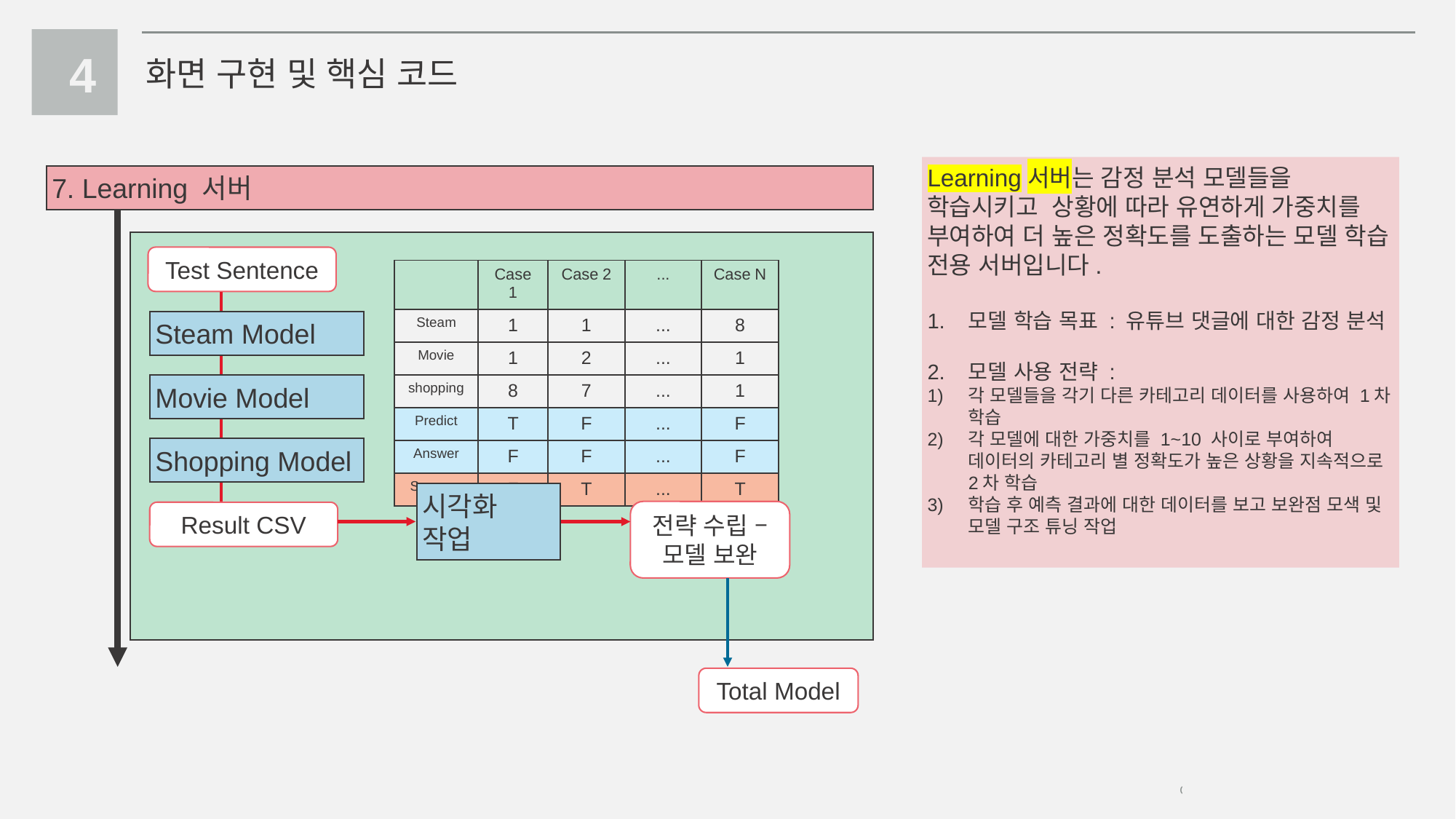

4
화면 구현 및 핵심 코드
7. Learning 서버
Learning서버는 감정 분석 모델들을 학습시키고  상황에 따라 유연하게 가중치를 부여하여 더 높은 정확도를 도출하는 모델 학습 전용 서버입니다.

모델 학습 목표 : 유튜브 댓글에 대한 감정 분석

모델 사용 전략 :
각 모델들을 각기 다른 카테고리 데이터를 사용하여 1차 학습
각 모델에 대한 가중치를 1~10 사이로 부여하여 데이터의 카테고리 별 정확도가 높은 상황을 지속적으로 2차 학습
학습 후 예측 결과에 대한 데이터를 보고 보완점 모색 및 모델 구조 튜닝 작업

Test Sentence
|  | Case 1 | Case 2 | ... | Case N |
| --- | --- | --- | --- | --- |
| Steam | 1 | 1 | ... | 8 |
| Movie | 1 | 2 | ... | 1 |
| shopping | 8 | 7 | ... | 1 |
| Predict | T | F | ... | F |
| Answer | F | F | ... | F |
| Success | F | T | ... | T |
Steam Model
Movie Model
Shopping Model
시각화 작업
전략 수립 – 모델 보완
Result CSV
Total Model